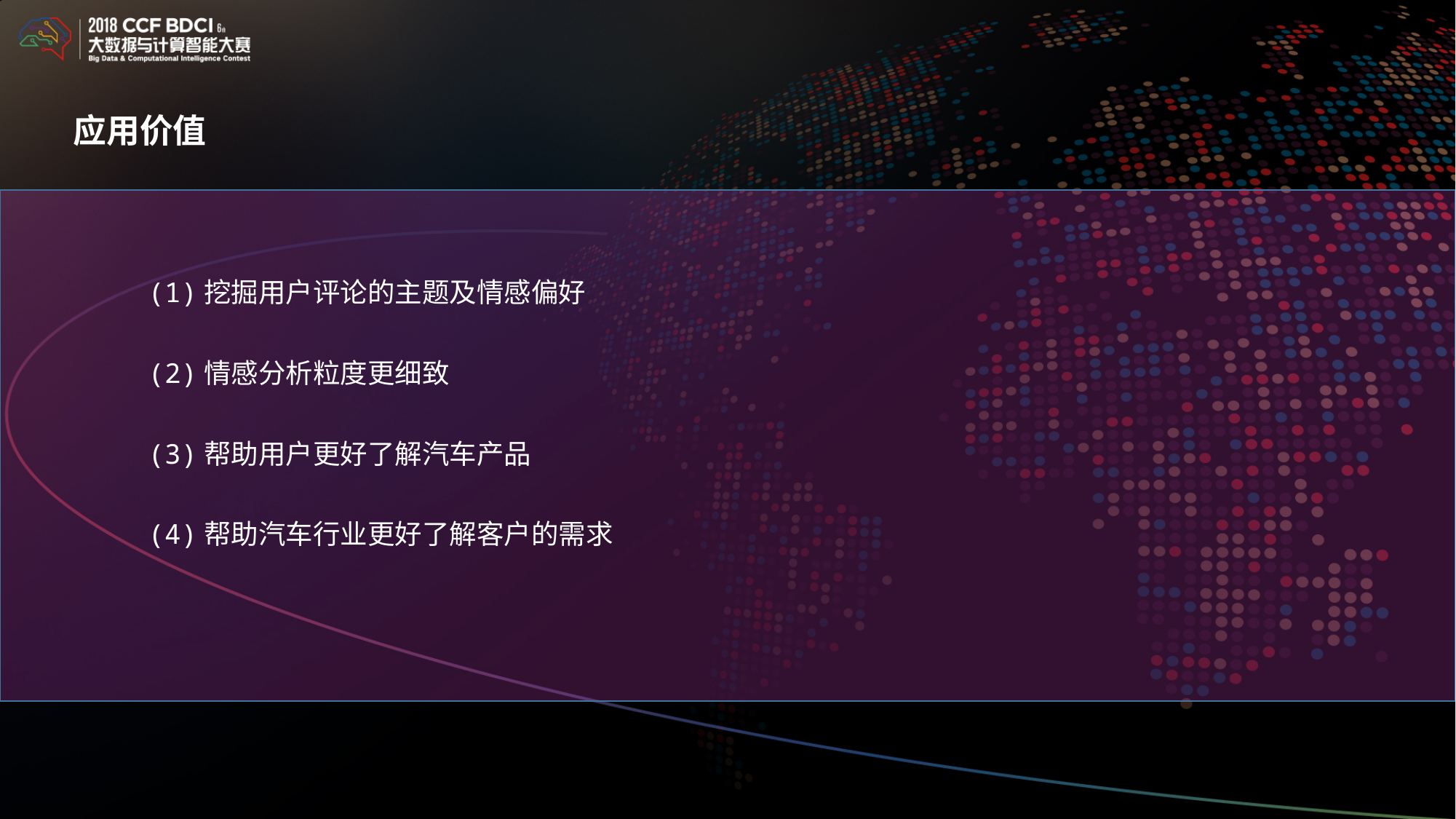

应用价值

(1)挖掘用户评论的主题及情感偏好
(2)情感分析粒度更细致
(3)帮助用户更好了解汽车产品
(4)帮助汽车行业更好了解客户的需求